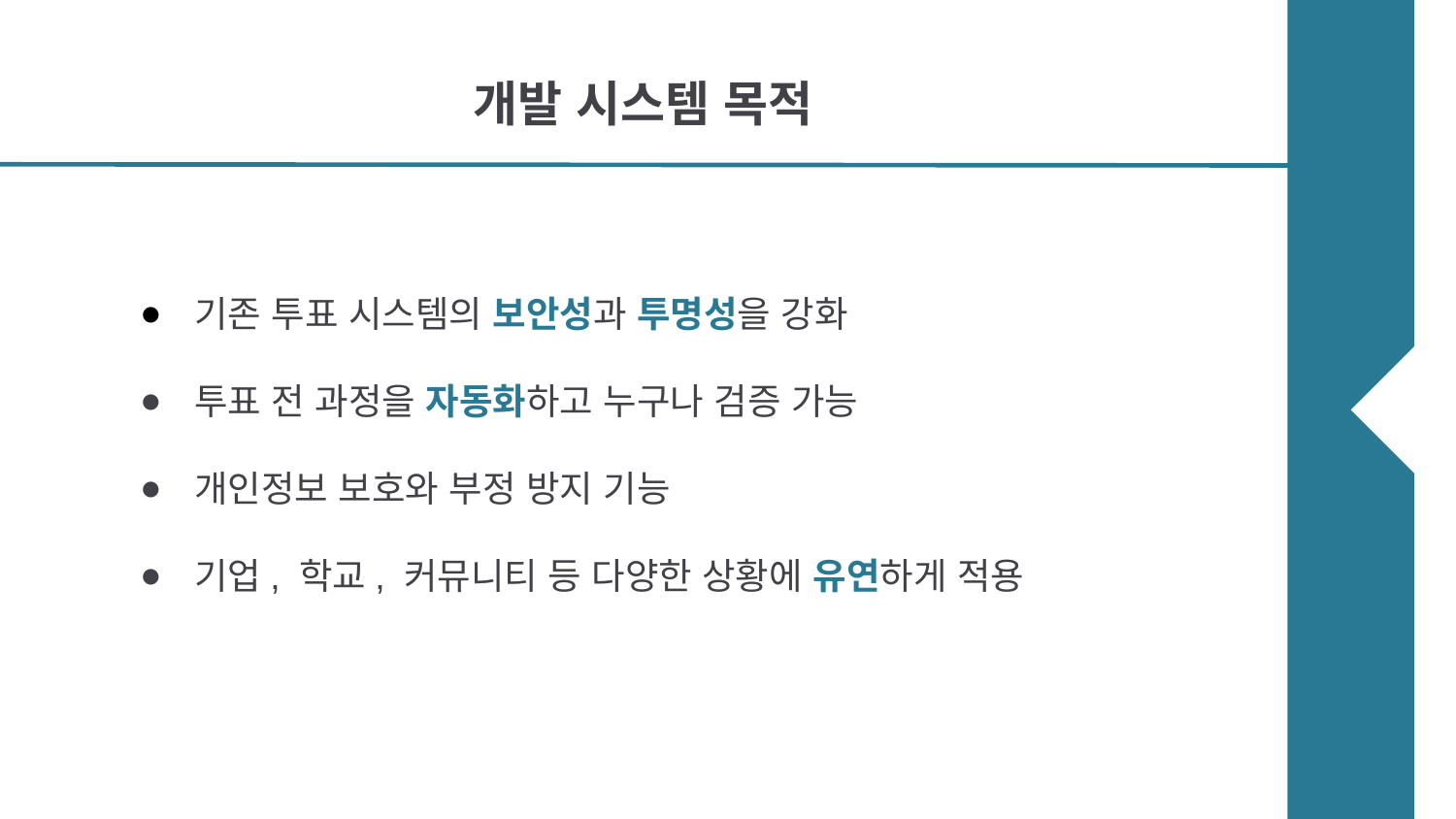

# 개발 시스템 목적
기존 투표 시스템의 보안성과 투명성을 강화

투표 전 과정을 자동화하고 누구나 검증 가능

개인정보 보호와 부정 방지 기능

기업, 학교, 커뮤니티 등 다양한 상황에 유연하게 적용